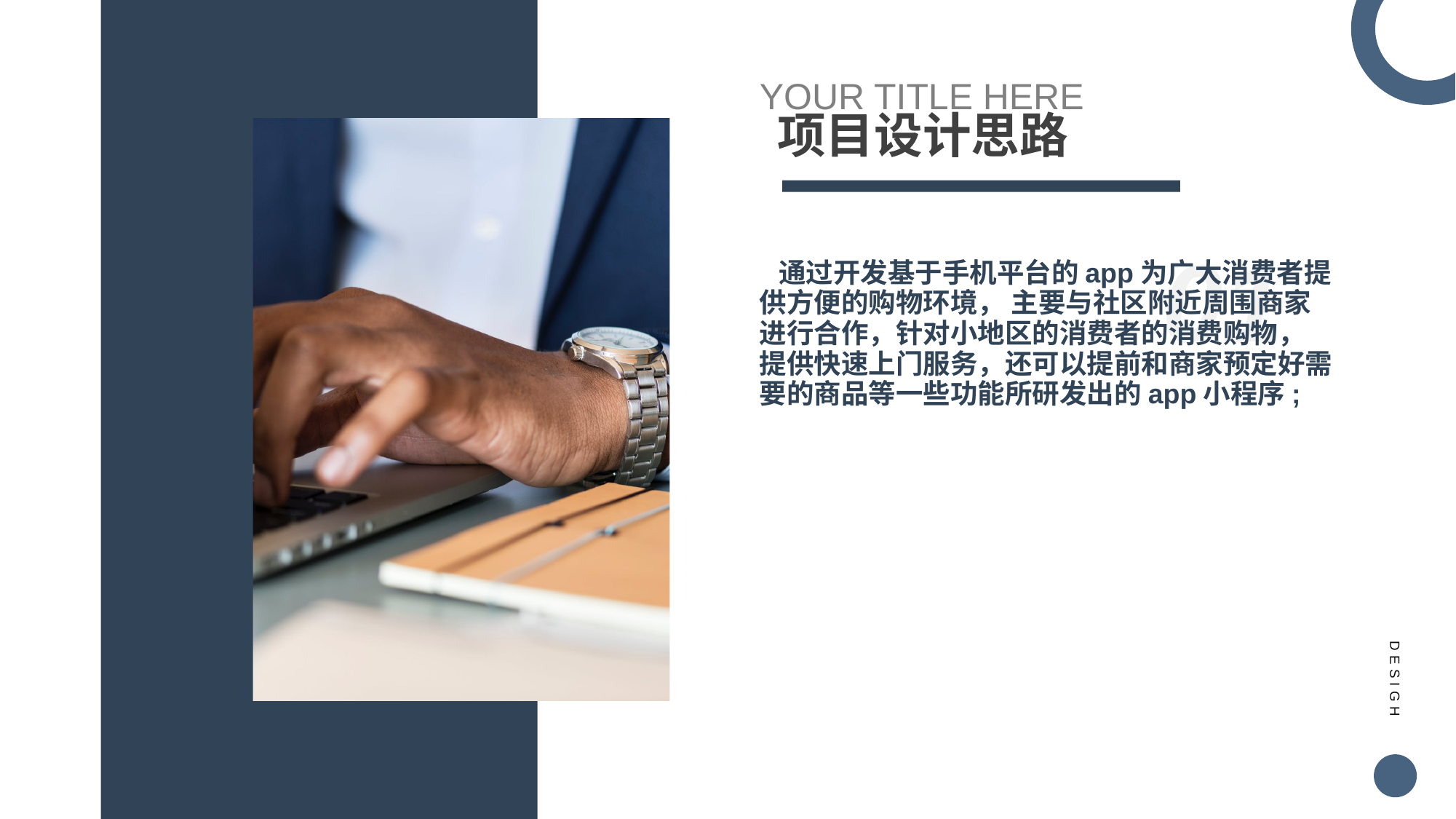

YOUR TITLE HERE
项目设计思路

01
  通过开发基于手机平台的app为广大消费者提供方便的购物环境， 主要与社区附近周围商家进行合作，针对小地区的消费者的消费购物， 提供快速上门服务，还可以提前和商家预定好需要的商品等一些功能所研发出的app小程序;
DESIGH